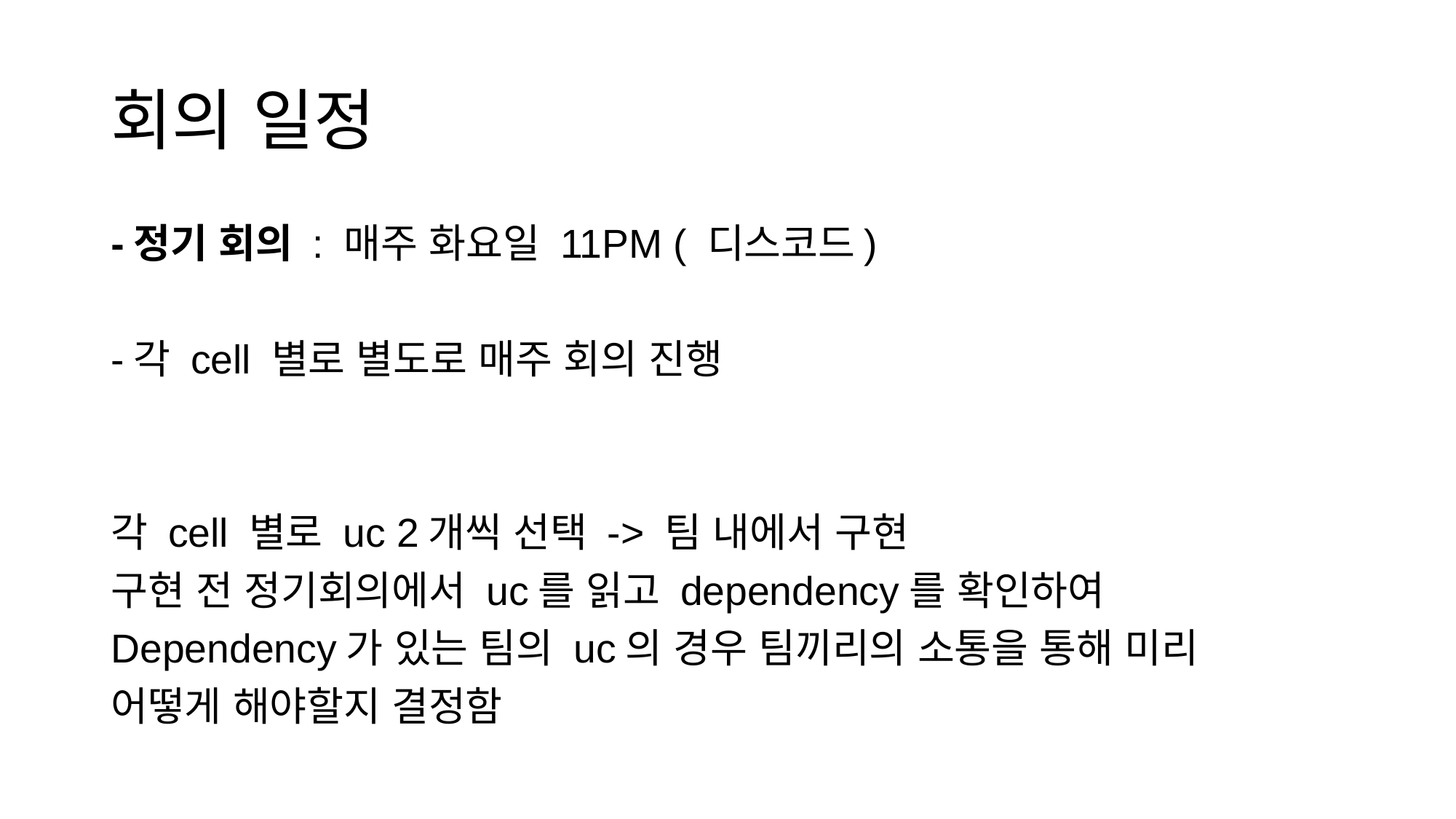

# 회의 일정
-정기 회의 : 매주 화요일 11PM ( 디스코드)

-각 cell 별로 별도로 매주 회의 진행

각 cell 별로 uc 2개씩 선택 -> 팀 내에서 구현
구현 전 정기회의에서 uc를 읽고 dependency를 확인하여
Dependency가 있는 팀의 uc의 경우 팀끼리의 소통을 통해 미리
어떻게 해야할지 결정함